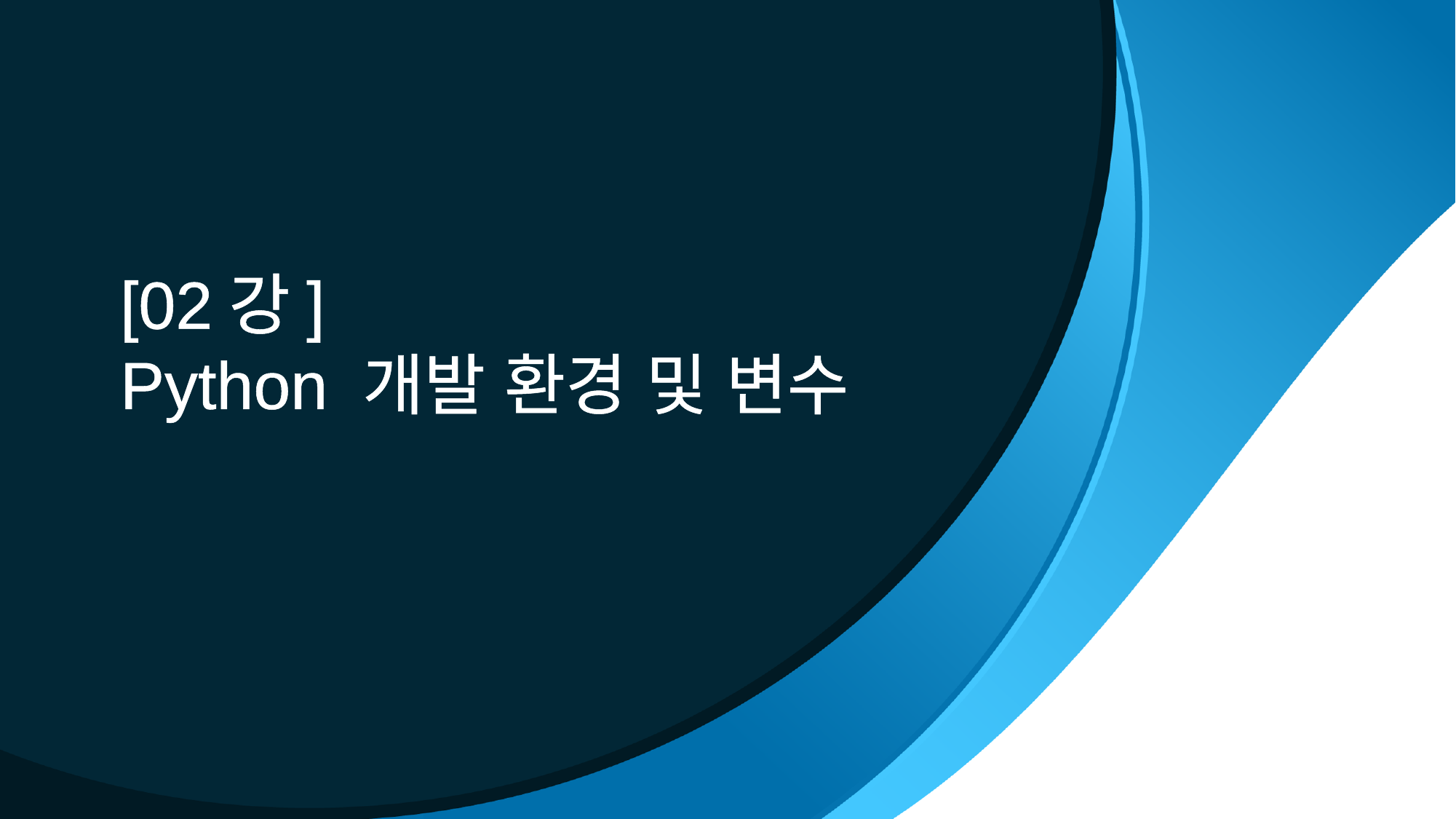

# [02강] Python 개발 환경 및 변수